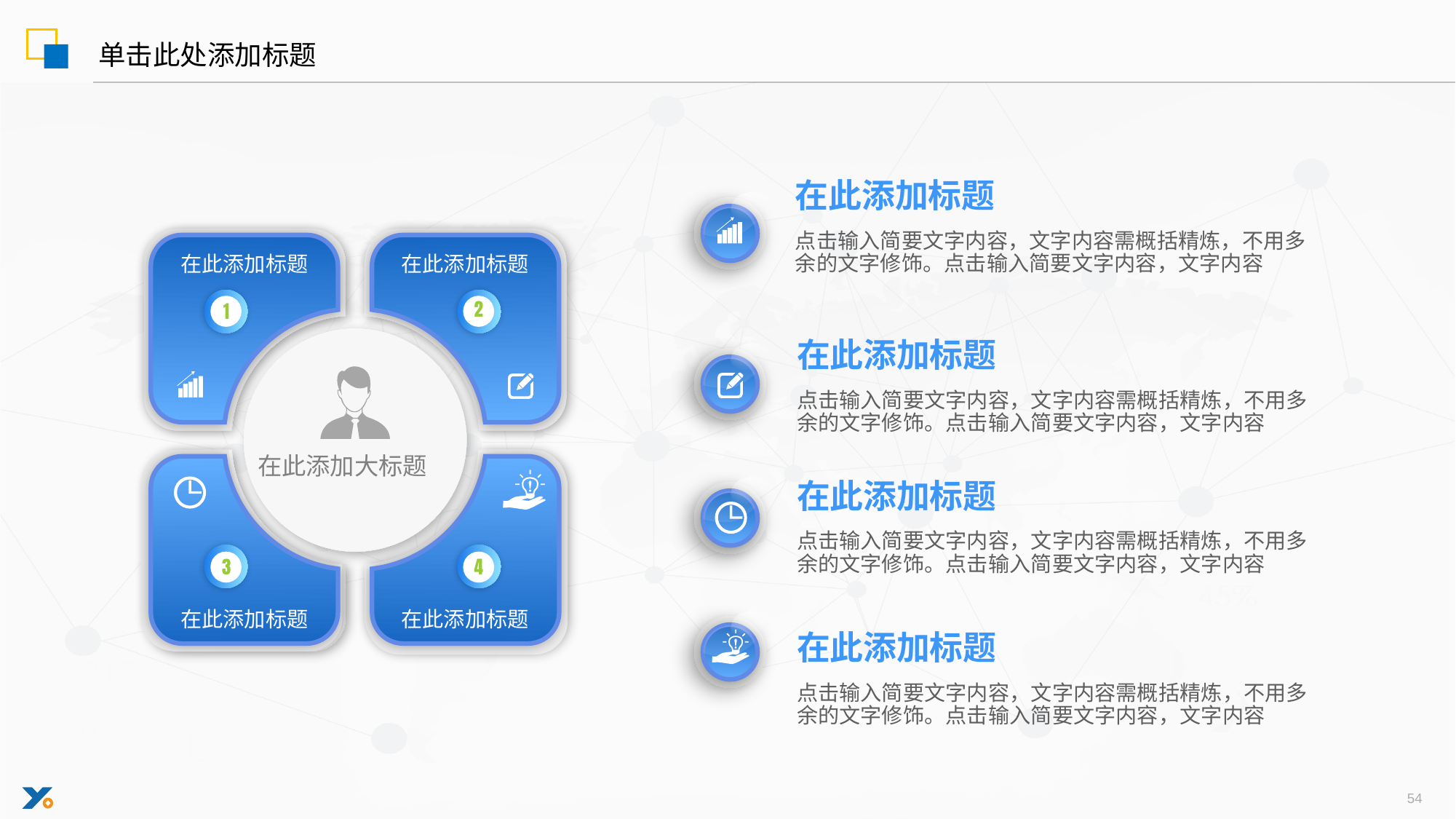

单击此处添加标题
在此添加标题
点击输入简要文字内容，文字内容需概括精炼，不用多余的文字修饰。点击输入简要文字内容，文字内容

在此添加标题
在此添加标题

1

2

在此添加大标题

4

3
在此添加标题
在此添加标题
在此添加标题
点击输入简要文字内容，文字内容需概括精炼，不用多余的文字修饰。点击输入简要文字内容，文字内容

在此添加标题
点击输入简要文字内容，文字内容需概括精炼，不用多余的文字修饰。点击输入简要文字内容，文字内容

在此添加标题
点击输入简要文字内容，文字内容需概括精炼，不用多余的文字修饰。点击输入简要文字内容，文字内容